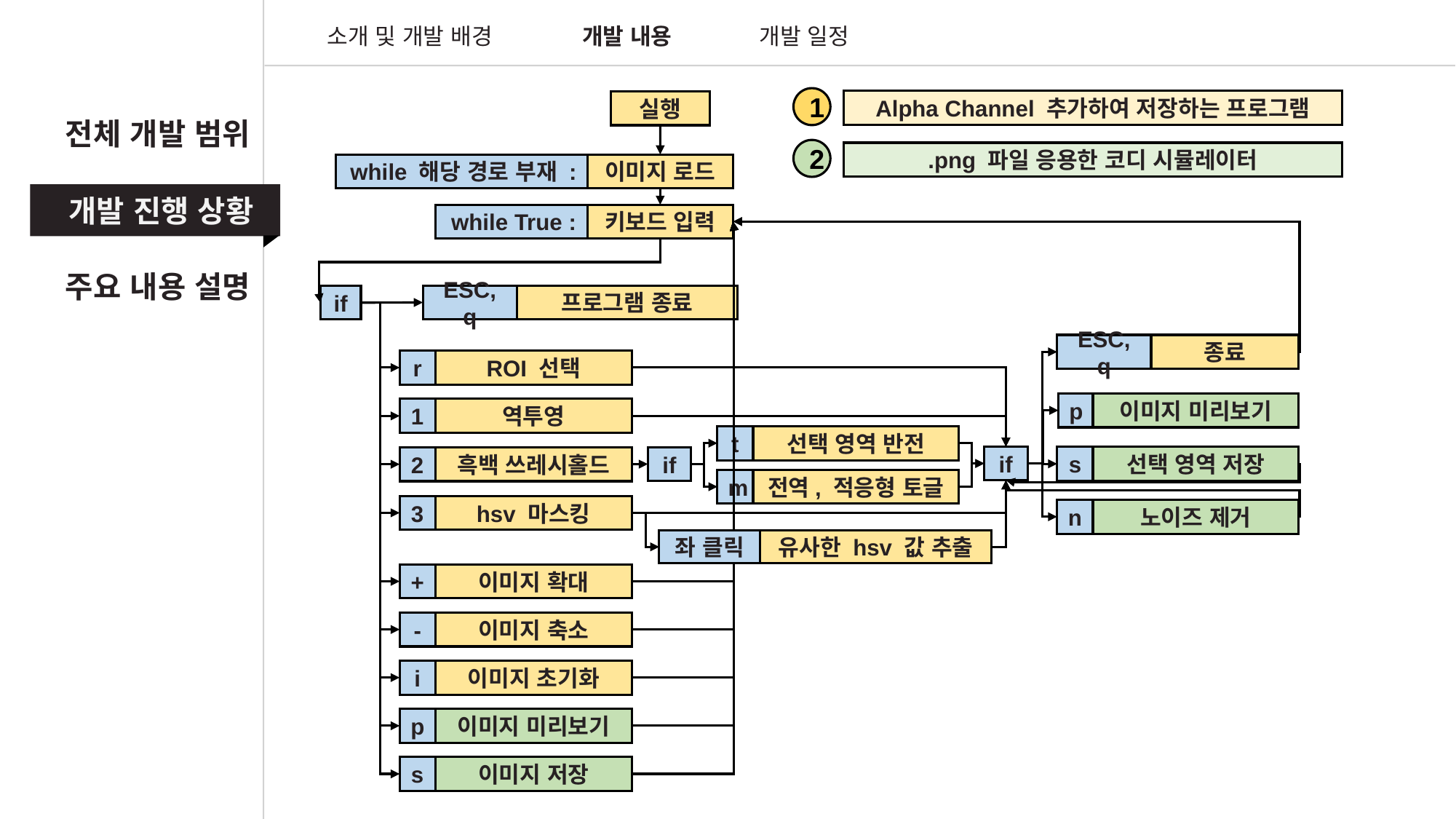

소개 및 개발 배경
개발 내용
개발 일정
1
Alpha Channel 추가하여 저장하는 프로그램
실행
전체 개발 범위
2
.png 파일 응용한 코디 시뮬레이터
while 해당 경로 부재 :
이미지 로드

개발 진행 상황
while True :
키보드 입력

주요 내용 설명
ESC, q
프로그램 종료
if
ESC, q
종료
r
ROI 선택
p
이미지 미리보기
1
역투영
t
선택 영역 반전
if
s
선택 영역 저장
2
흑백 쓰레시홀드
if
m
전역, 적응형 토글
3
hsv 마스킹
n
노이즈 제거
좌 클릭
유사한 hsv 값 추출
+
이미지 확대
-
이미지 축소
i
이미지 초기화
p
이미지 미리보기
s
이미지 저장